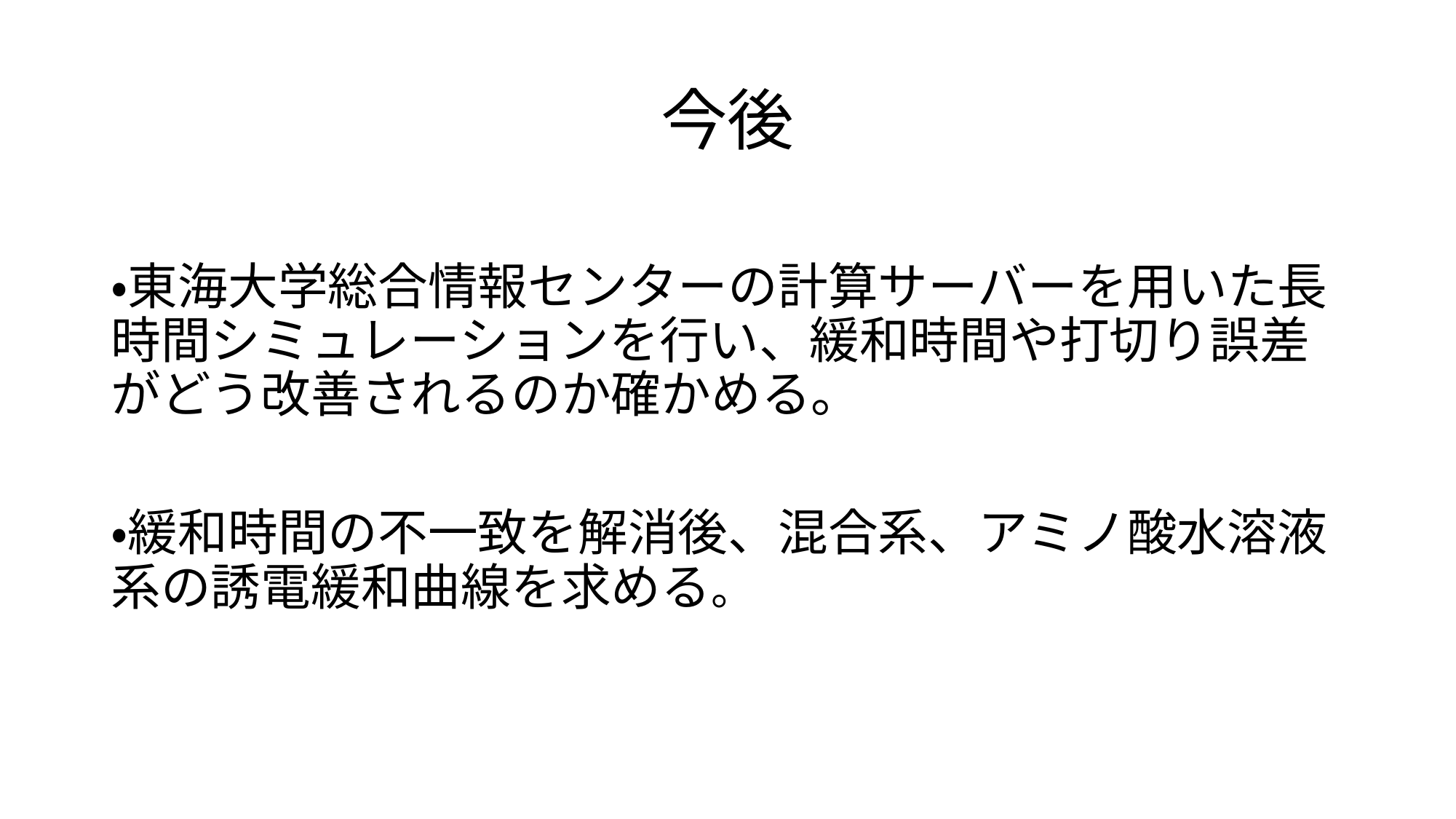

# 今後
・東海大学総合情報センターの計算サーバーを用いた長時間シミュレーションを行い、緩和時間や打切り誤差がどう改善されるのか確かめる。

・緩和時間の不一致を解消後、混合系、アミノ酸水溶液系の誘電緩和曲線を求める。